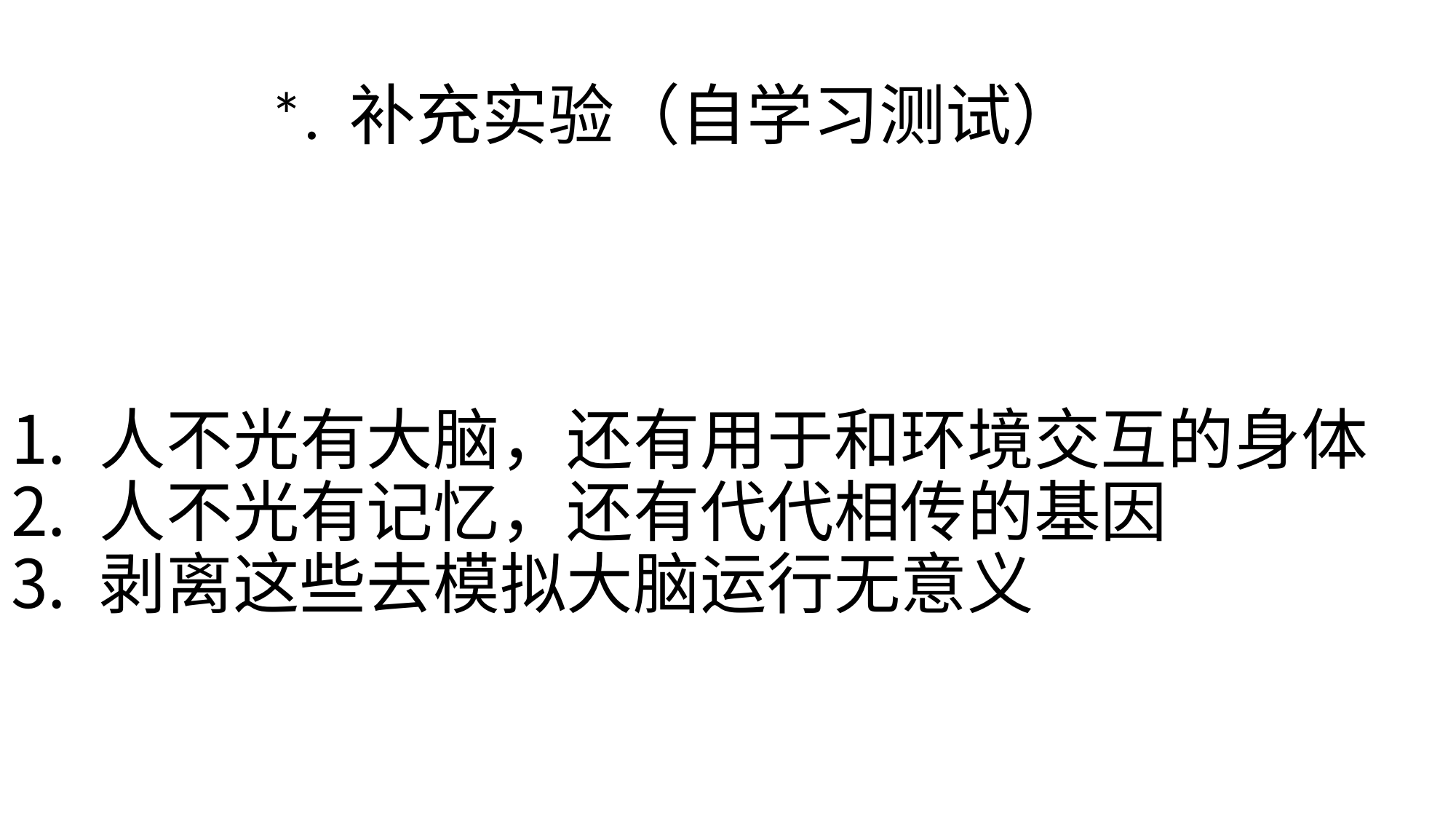

*. 补充实验（自学习测试）

人不光有大脑，还有用于和环境交互的身体
人不光有记忆，还有代代相传的基因
剥离这些去模拟大脑运行无意义